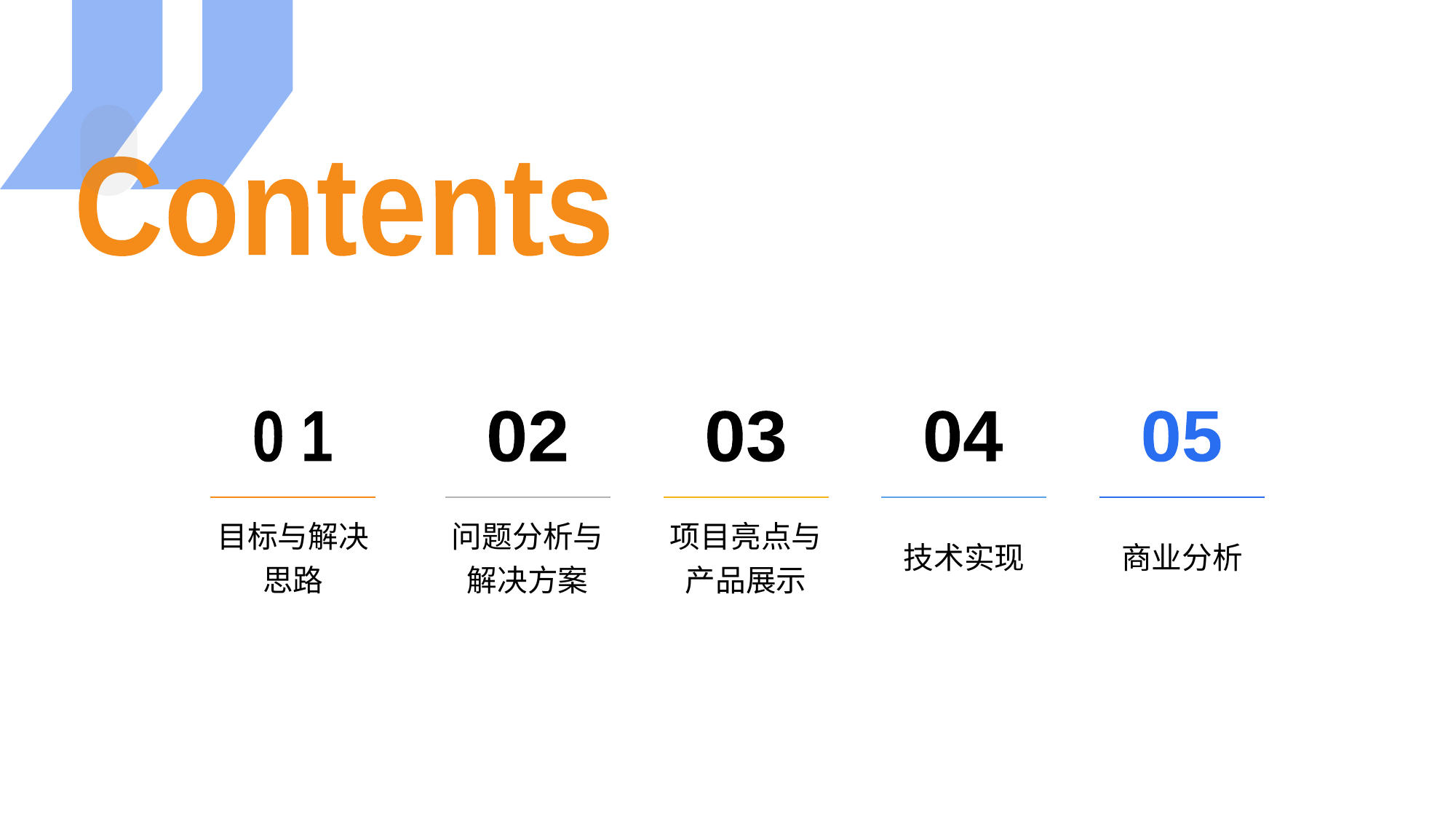

Contents
0 1
目标与解决思路
02
问题分析与解决方案
03
项目亮点与产品展示
04
技术实现
05
商业分析